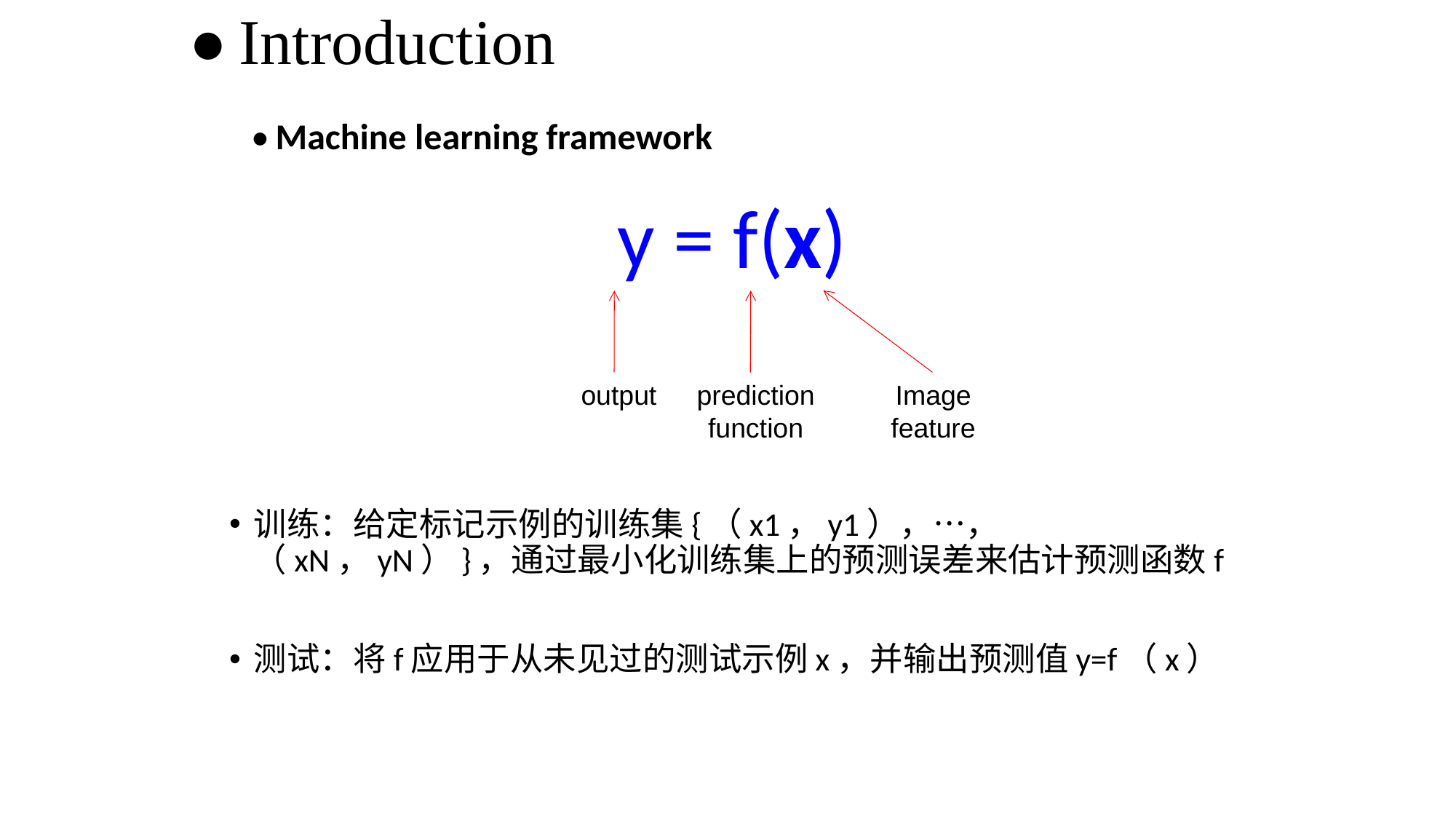

# • Introduction
• Machine learning framework
y = f(x)

训练：给定标记示例的训练集{（x1，y1），…，（xN，yN）}，通过最小化训练集上的预测误差来估计预测函数f

测试：将f应用于从未见过的测试示例x，并输出预测值y=f（x）
output
prediction function
Image feature